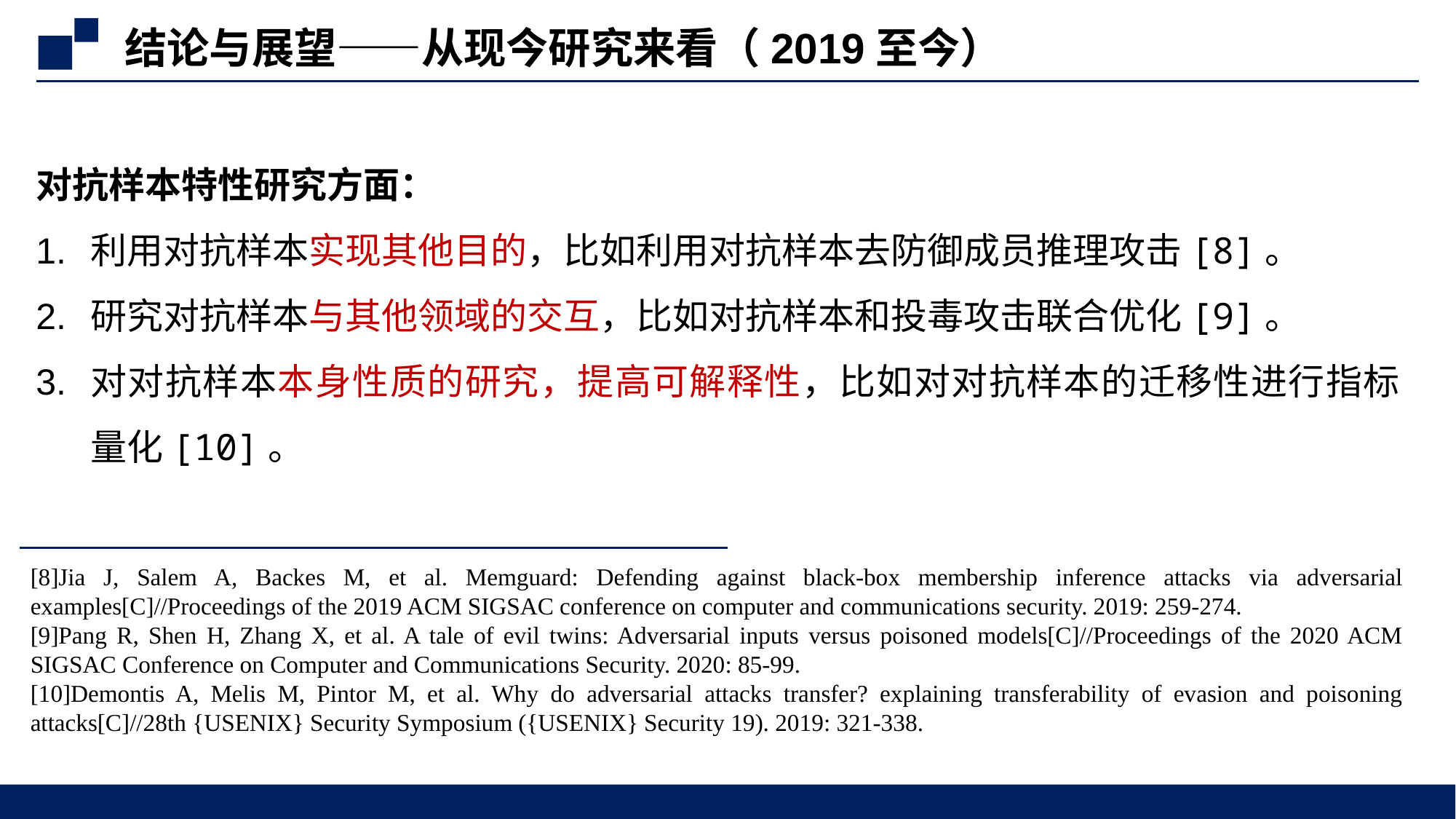

结论与展望——从现今研究来看（2019至今）

对抗样本特性研究方面：
利用对抗样本实现其他目的，比如利用对抗样本去防御成员推理攻击[8]。
研究对抗样本与其他领域的交互，比如对抗样本和投毒攻击联合优化[9]。
对对抗样本本身性质的研究，提高可解释性，比如对对抗样本的迁移性进行指标量化[10]。
[8]Jia J, Salem A, Backes M, et al. Memguard: Defending against black-box membership inference attacks via adversarial examples[C]//Proceedings of the 2019 ACM SIGSAC conference on computer and communications security. 2019: 259-274.
[9]Pang R, Shen H, Zhang X, et al. A tale of evil twins: Adversarial inputs versus poisoned models[C]//Proceedings of the 2020 ACM SIGSAC Conference on Computer and Communications Security. 2020: 85-99.
[10]Demontis A, Melis M, Pintor M, et al. Why do adversarial attacks transfer? explaining transferability of evasion and poisoning attacks[C]//28th {USENIX} Security Symposium ({USENIX} Security 19). 2019: 321-338.